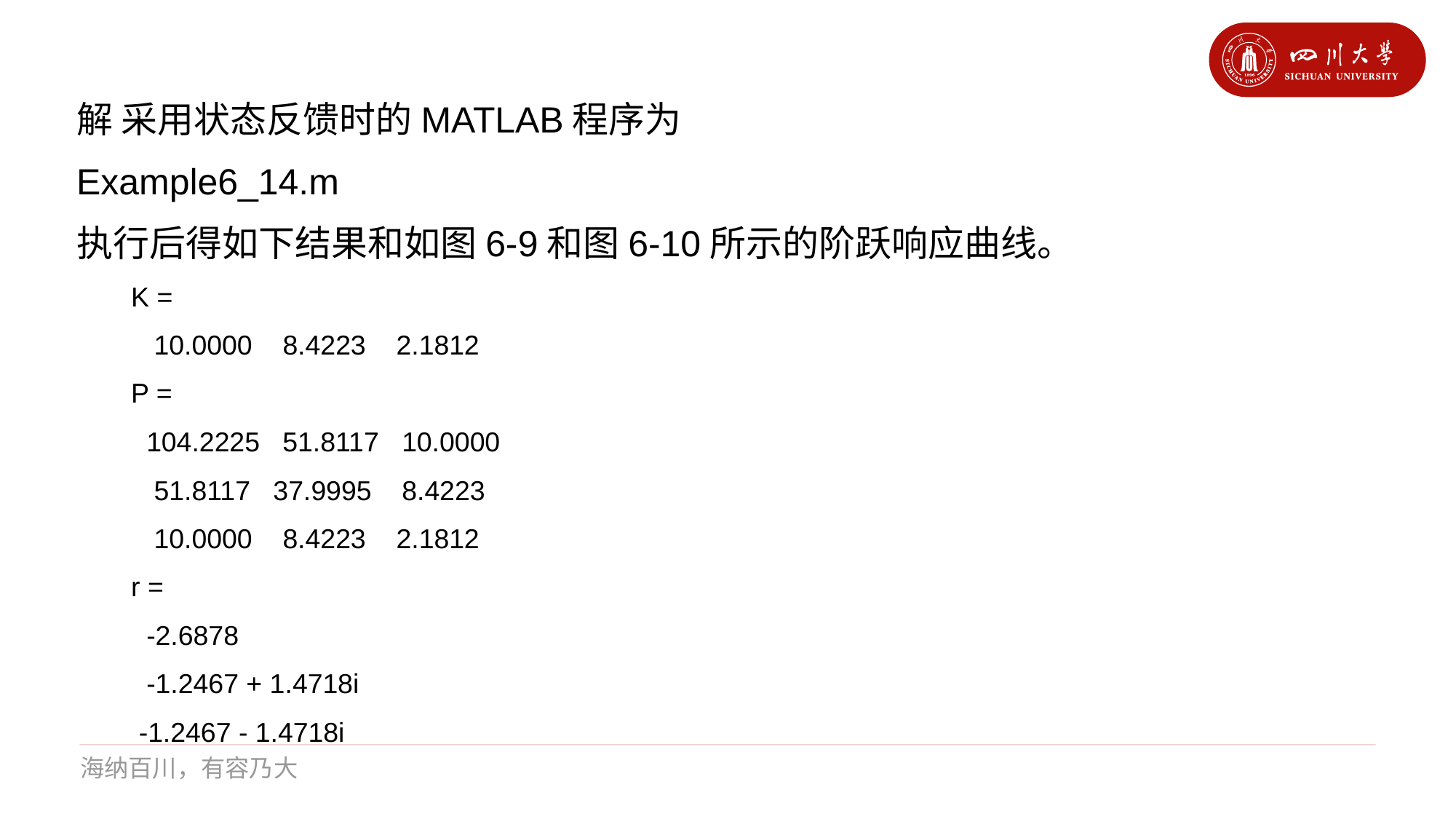

解 采用状态反馈时的MATLAB程序为
Example6_14.m
执行后得如下结果和如图6-9和图6-10所示的阶跃响应曲线。
K =
   10.0000    8.4223    2.1812
P =
  104.2225   51.8117   10.0000
   51.8117   37.9995    8.4223
   10.0000    8.4223    2.1812
r =
  -2.6878
  -1.2467 + 1.4718i
 -1.2467 - 1.4718i